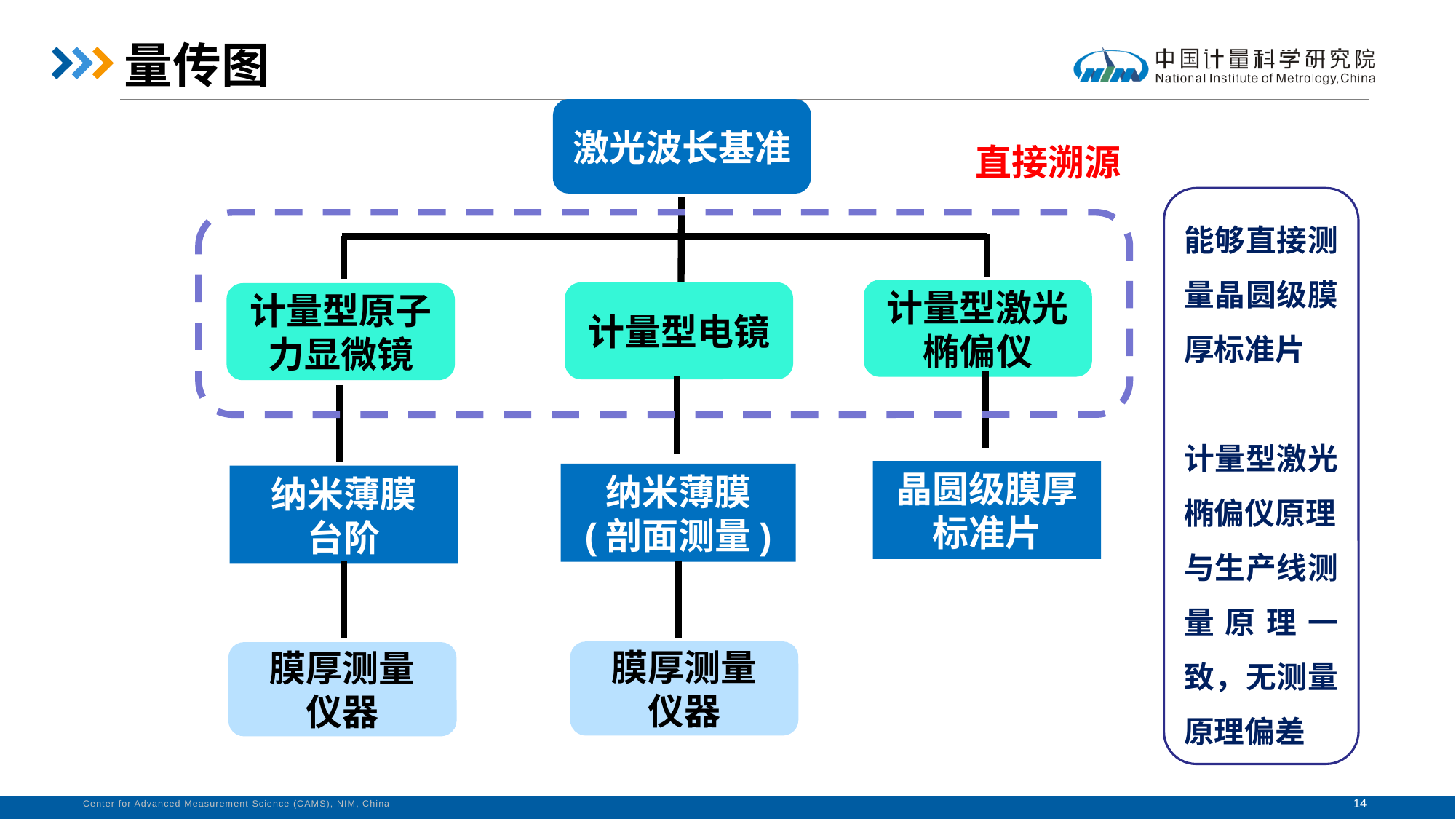

量传图
激光波长基准
直接溯源

能够直接测量晶圆级膜厚标准片

计量型激光椭偏仪原理
与生产线测量原理一致，无测量原理偏差

计量型激光
椭偏仪
计量型电镜
计量型原子力显微镜
晶圆级膜厚标准片
纳米薄膜
(剖面测量)
纳米薄膜
台阶
膜厚测量
仪器
膜厚测量
仪器